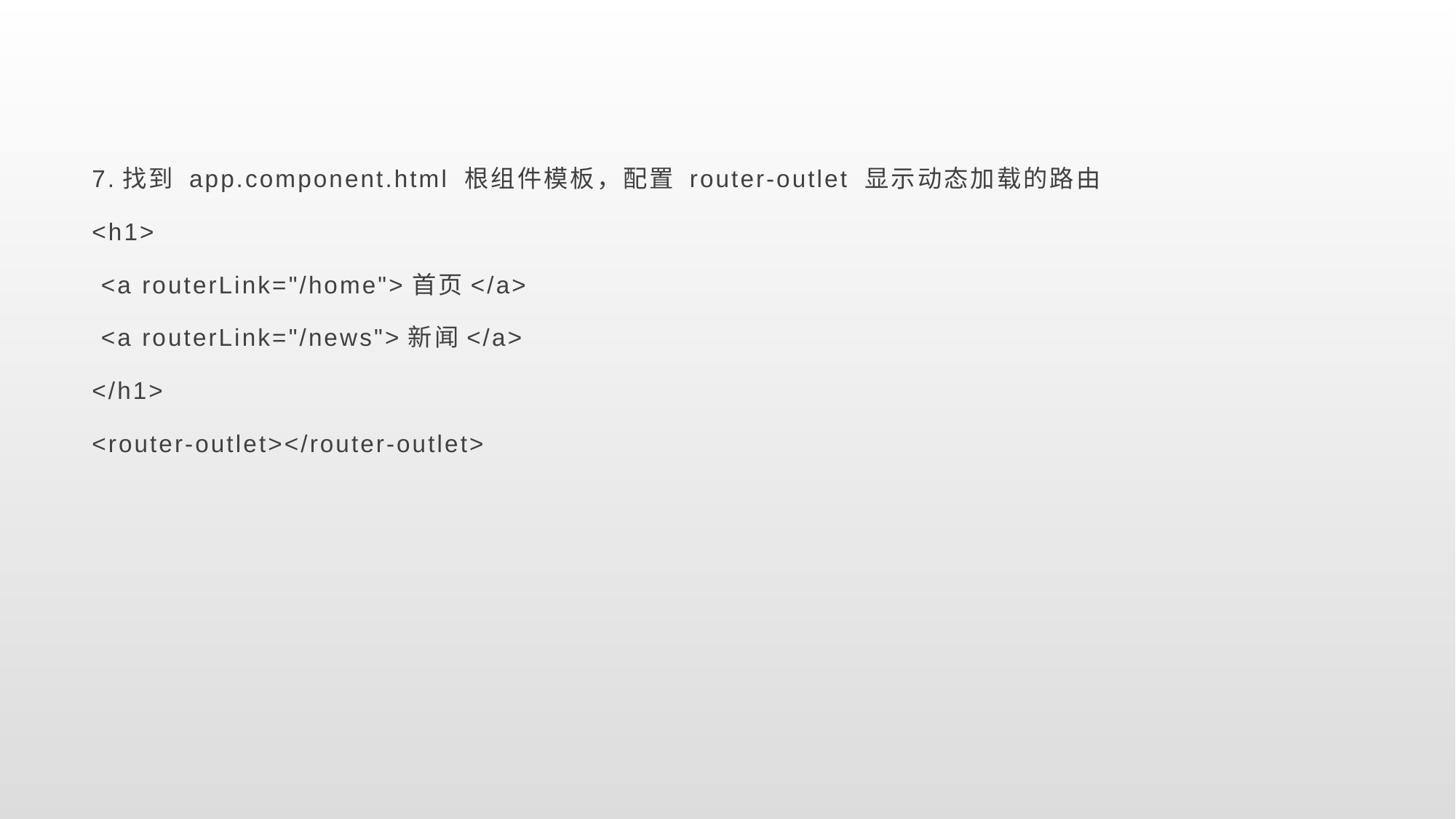

#
7.找到 app.component.html 根组件模板，配置 router-outlet 显示动态加载的路由
<h1>
 <a routerLink="/home">首页</a>
 <a routerLink="/news">新闻</a>
</h1>
<router-outlet></router-outlet>